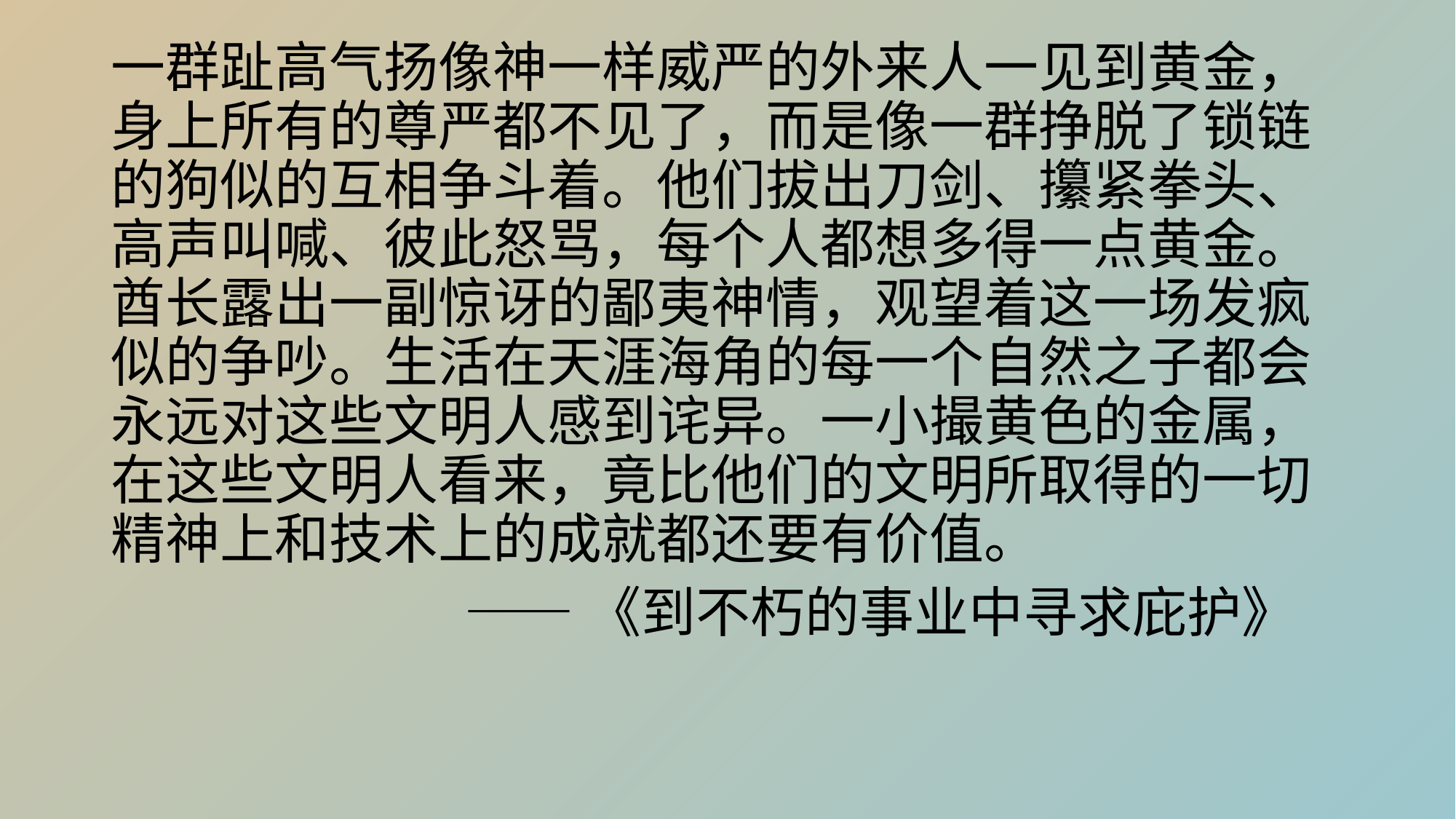

一群趾高气扬像神一样威严的外来人一见到黄金，身上所有的尊严都不见了，而是像一群挣脱了锁链的狗似的互相争斗着。他们拔出刀剑、攥紧拳头、高声叫喊、彼此怒骂，每个人都想多得一点黄金。酋长露出一副惊讶的鄙夷神情，观望着这一场发疯似的争吵。生活在天涯海角的每一个自然之子都会永远对这些文明人感到诧异。一小撮黄色的金属，在这些文明人看来，竟比他们的文明所取得的一切精神上和技术上的成就都还要有价值。
                             ——《到不朽的事业中寻求庇护》